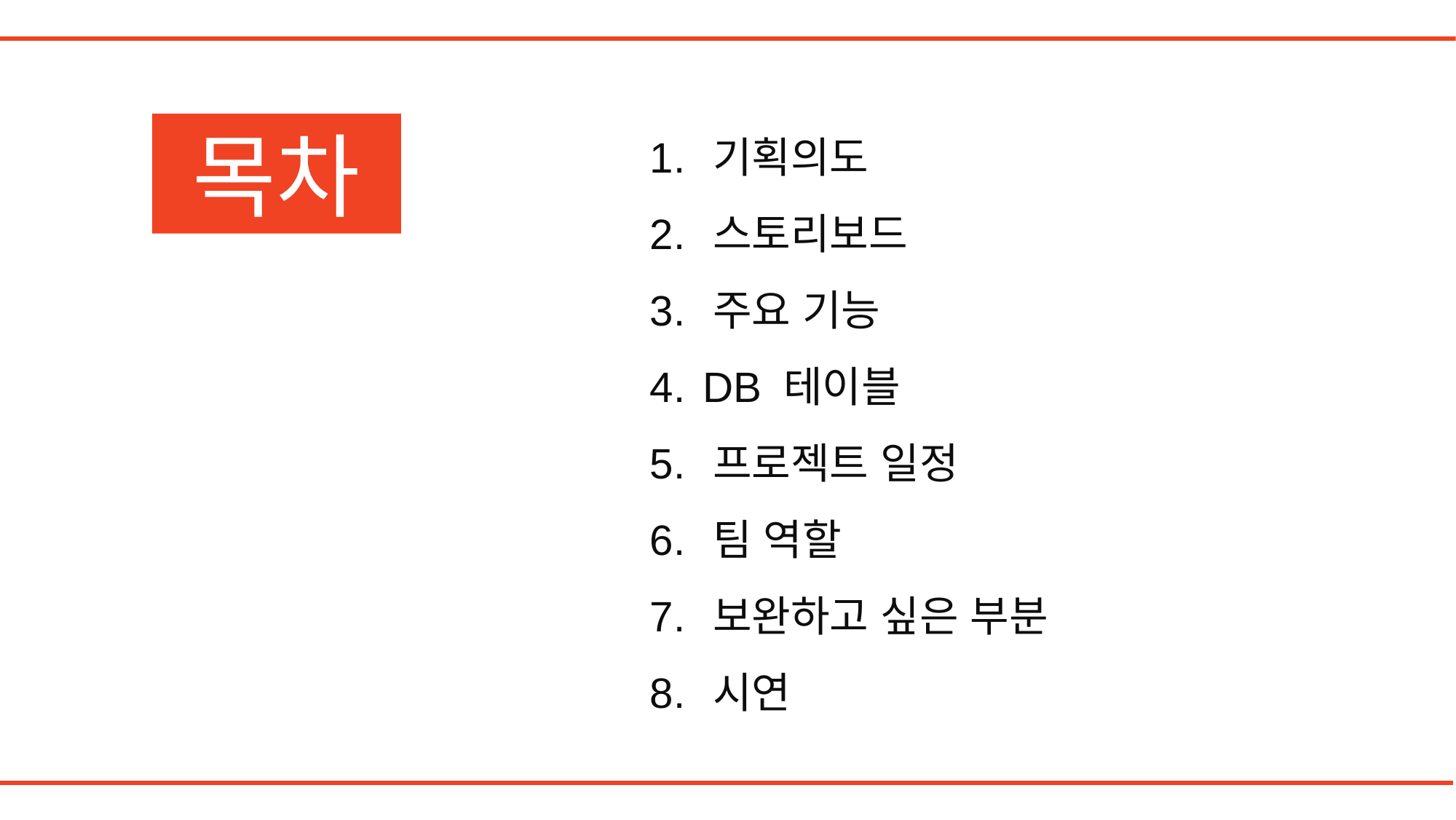

기획의도
 스토리보드
 주요 기능
 DB 테이블
 프로젝트 일정
 팀 역할
 보완하고 싶은 부분
 시연
목차